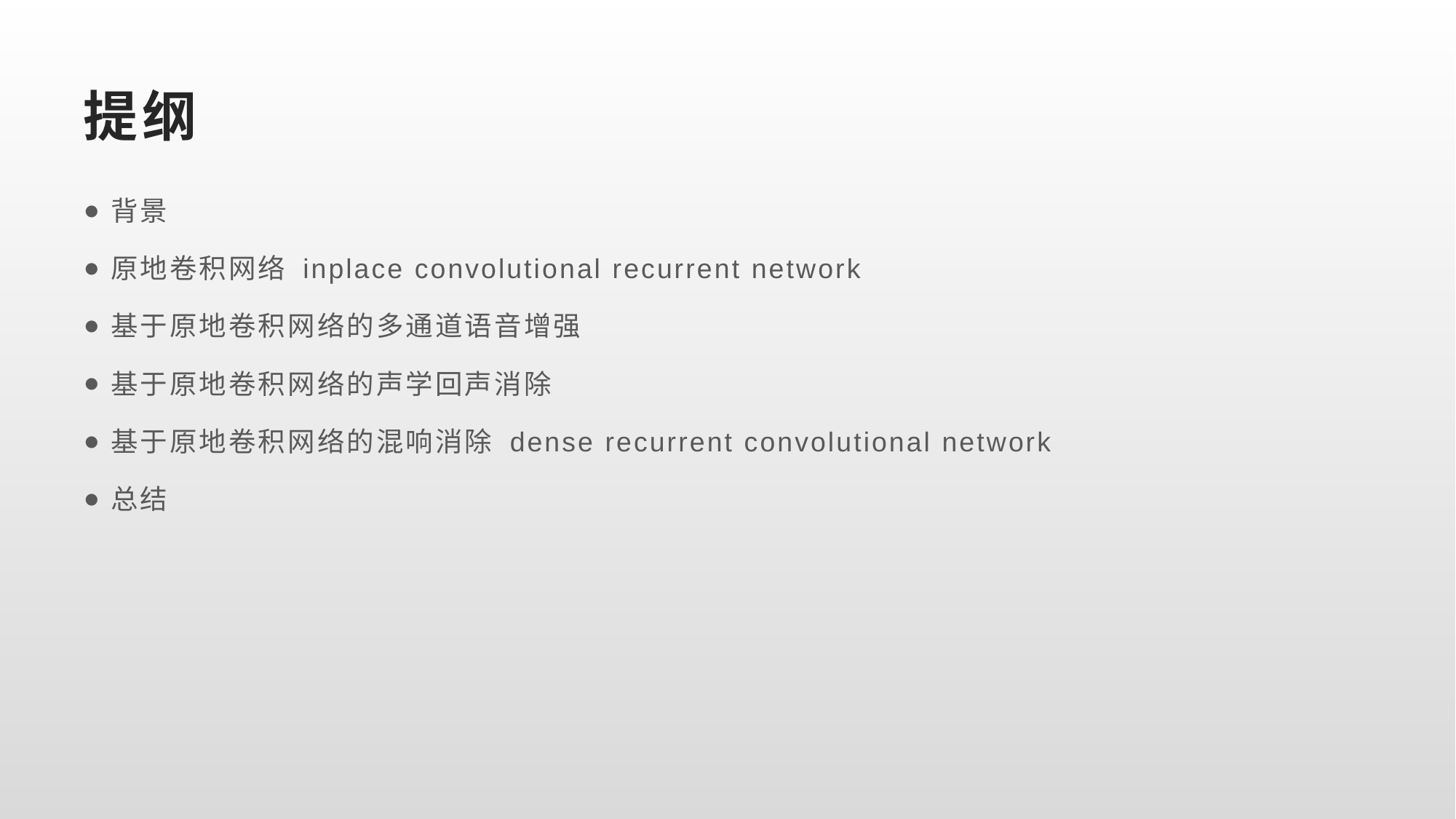

# 提纲
背景
原地卷积网络 inplace convolutional recurrent network
基于原地卷积网络的多通道语音增强
基于原地卷积网络的声学回声消除
基于原地卷积网络的混响消除 dense recurrent convolutional network
总结